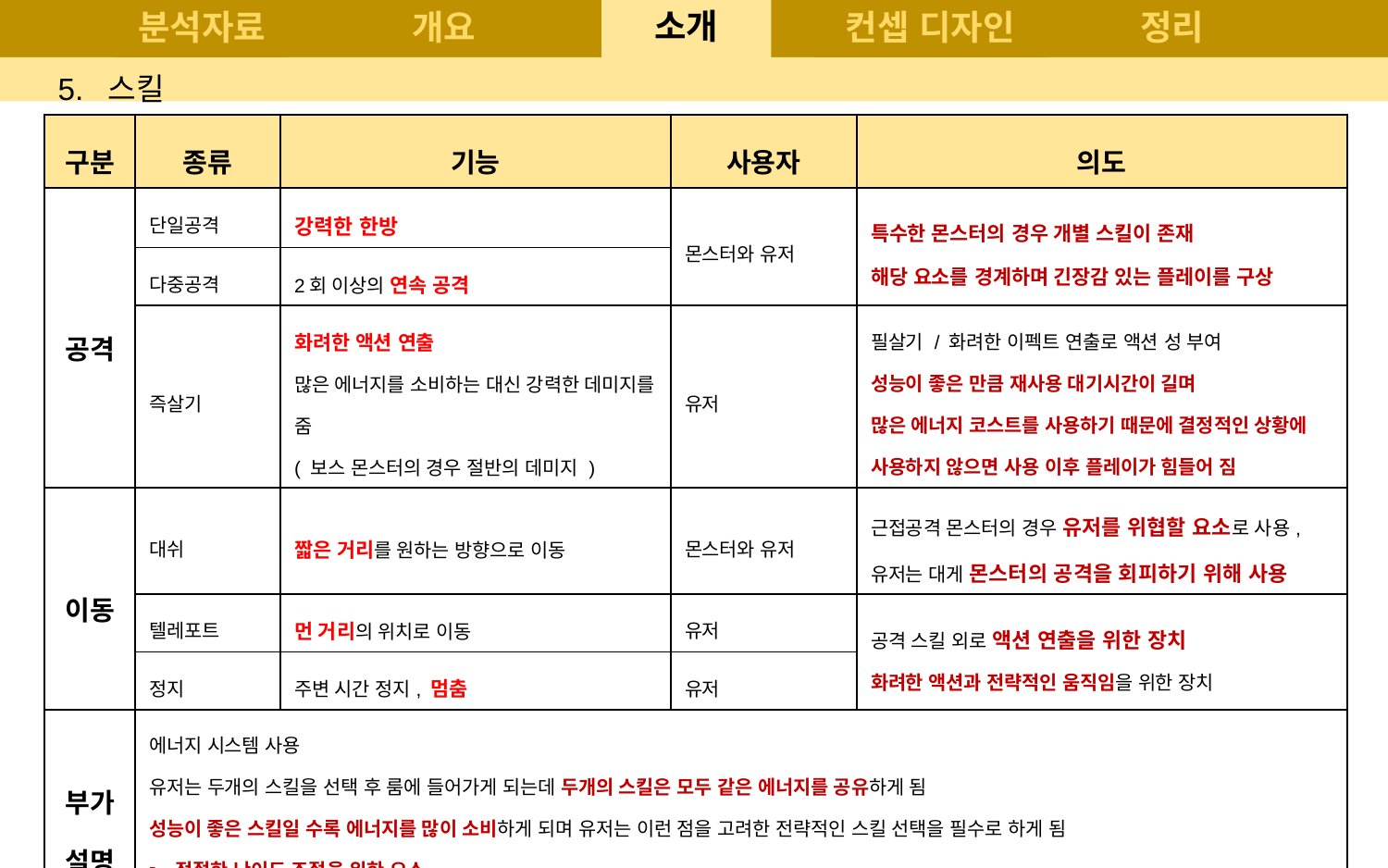

# 분석자료
개요
컨셉 디자인
정리
소개

5.  스킬
| 구분 | 종류 | 기능 | 사용자 | 의도 |
| --- | --- | --- | --- | --- |
| 공격 | 단일공격 | 강력한 한방 | 몬스터와 유저 | 특수한 몬스터의 경우 개별 스킬이 존재 해당 요소를 경계하며 긴장감 있는 플레이를 구상 |
|  | 다중공격 | 2회 이상의 연속 공격 |  |  |
|  | 즉살기 | 화려한 액션 연출 많은 에너지를 소비하는 대신 강력한 데미지를 줌 ( 보스 몬스터의 경우 절반의 데미지 ) | 유저 | 필살기 / 화려한 이펙트 연출로 액션 성 부여 성능이 좋은 만큼 재사용 대기시간이 길며 많은 에너지 코스트를 사용하기 때문에 결정적인 상황에 사용하지 않으면 사용 이후 플레이가 힘들어 짐 |
| 이동 | 대쉬 | 짧은 거리를 원하는 방향으로 이동 | 몬스터와 유저 | 근접공격 몬스터의 경우 유저를 위협할 요소로 사용, 유저는 대게 몬스터의 공격을 회피하기 위해 사용 |
|  | 텔레포트 | 먼 거리의 위치로 이동 | 유저 | 공격 스킬 외로 액션 연출을 위한 장치 화려한 액션과 전략적인 움직임을 위한 장치 |
|  | 정지 | 주변 시간 정지, 멈춤 | 유저 |  |
| 부가 설명 | 에너지 시스템 사용 유저는 두개의 스킬을 선택 후 룸에 들어가게 되는데 두개의 스킬은 모두 같은 에너지를 공유하게 됨 성능이 좋은 스킬일 수록 에너지를 많이 소비하게 되며 유저는 이런 점을 고려한 전략적인 스킬 선택을 필수로 하게 됨 적절한 난이도 조절을 위한 요소 유저의 고민과 선택에 의한 즉각적인 피드백이 가능, 게임의 숙련도를 쌓아가는 즐거움을 의도함 |  |  |  |